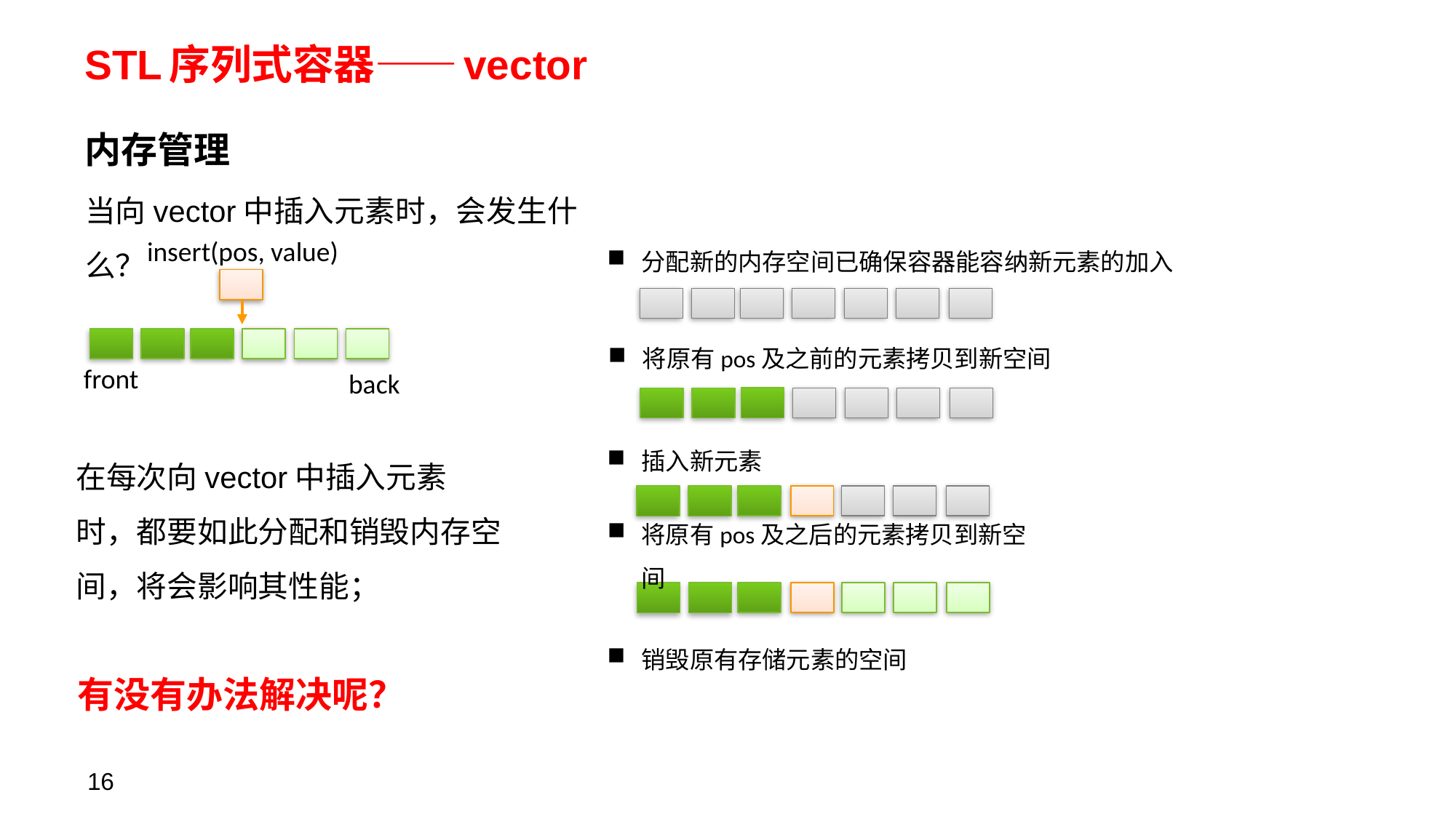

# STL序列式容器——vector
内存管理
当向vector中插入元素时，会发生什么？
insert(pos, value)

front
back
分配新的内存空间已确保容器能容纳新元素的加入

将原有pos及之前的元素拷贝到新空间

插入新元素

在每次向vector中插入元素时，都要如此分配和销毁内存空间，将会影响其性能；
将原有pos及之后的元素拷贝到新空间

销毁原有存储元素的空间
有没有办法解决呢？
16